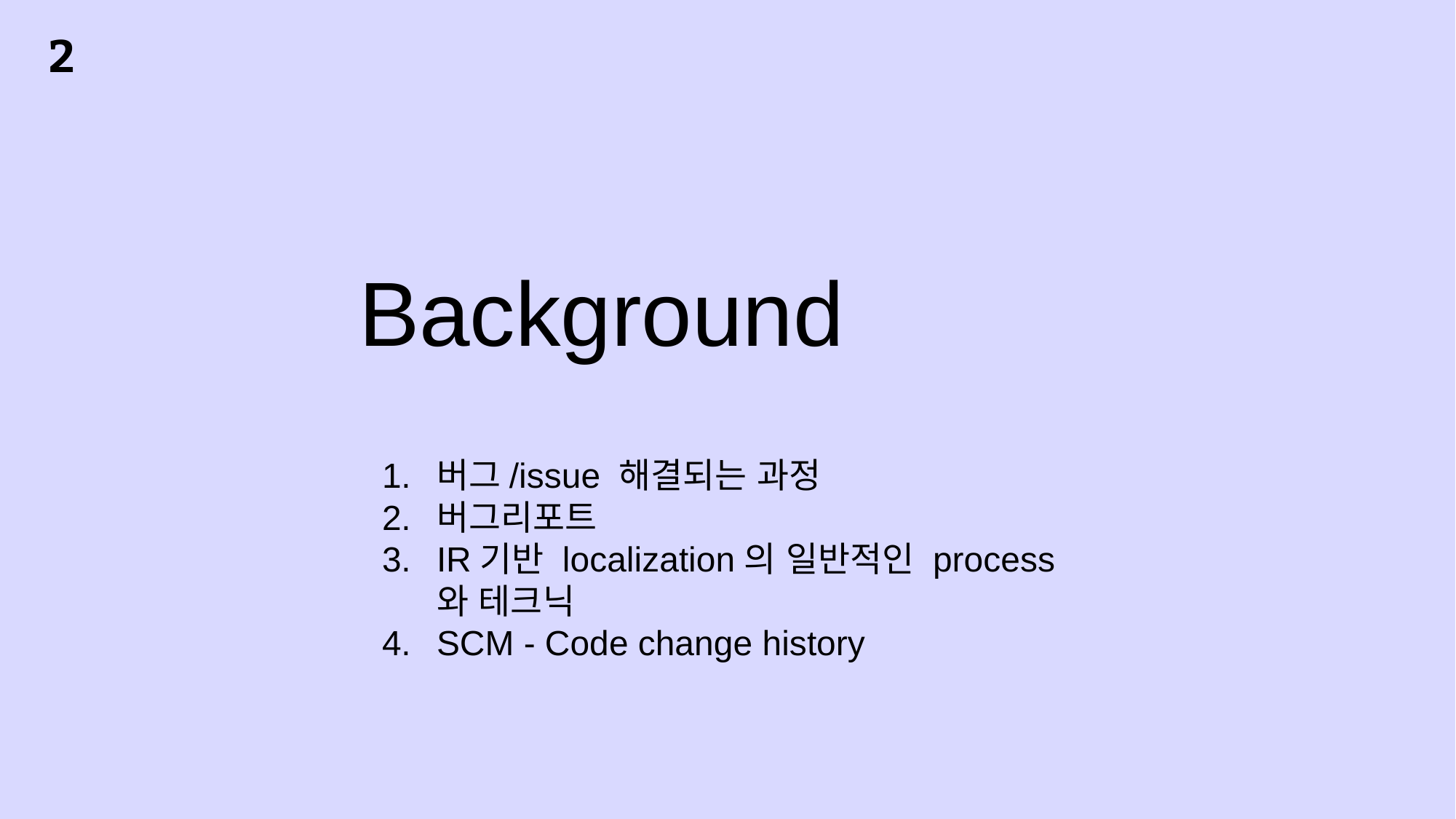

2
Background
버그/issue 해결되는 과정
버그리포트
IR기반 localization의 일반적인 process와 테크닉
SCM - Code change history